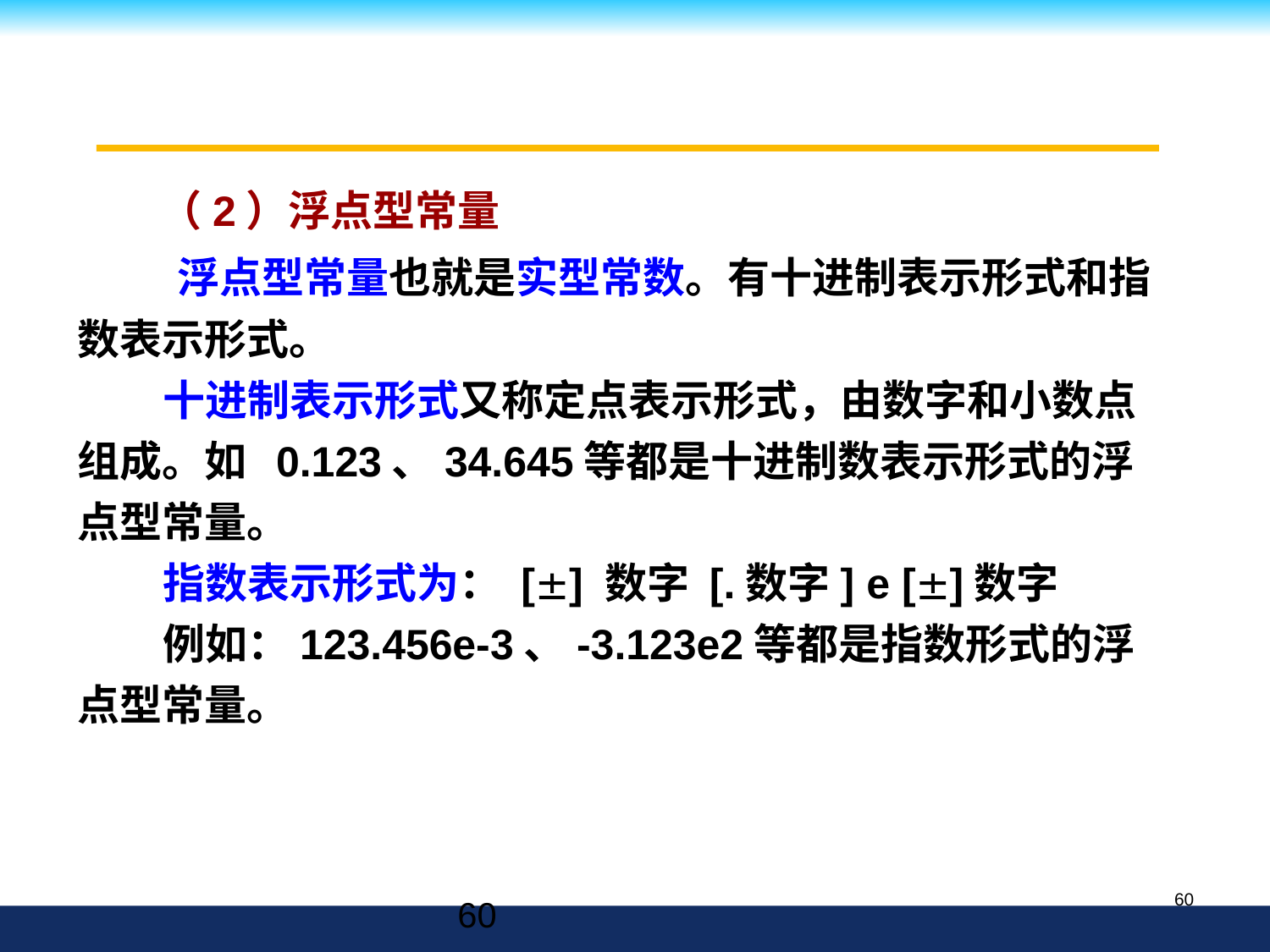

（2）浮点型常量
     浮点型常量也就是实型常数。有十进制表示形式和指数表示形式。
    十进制表示形式又称定点表示形式，由数字和小数点组成。如  0.123、34.645等都是十进制数表示形式的浮点型常量。
    指数表示形式为： [±] 数字 [.数字] e [±]数字
    例如：123.456e-3、-3.123e2等都是指数形式的浮点型常量。
60
60